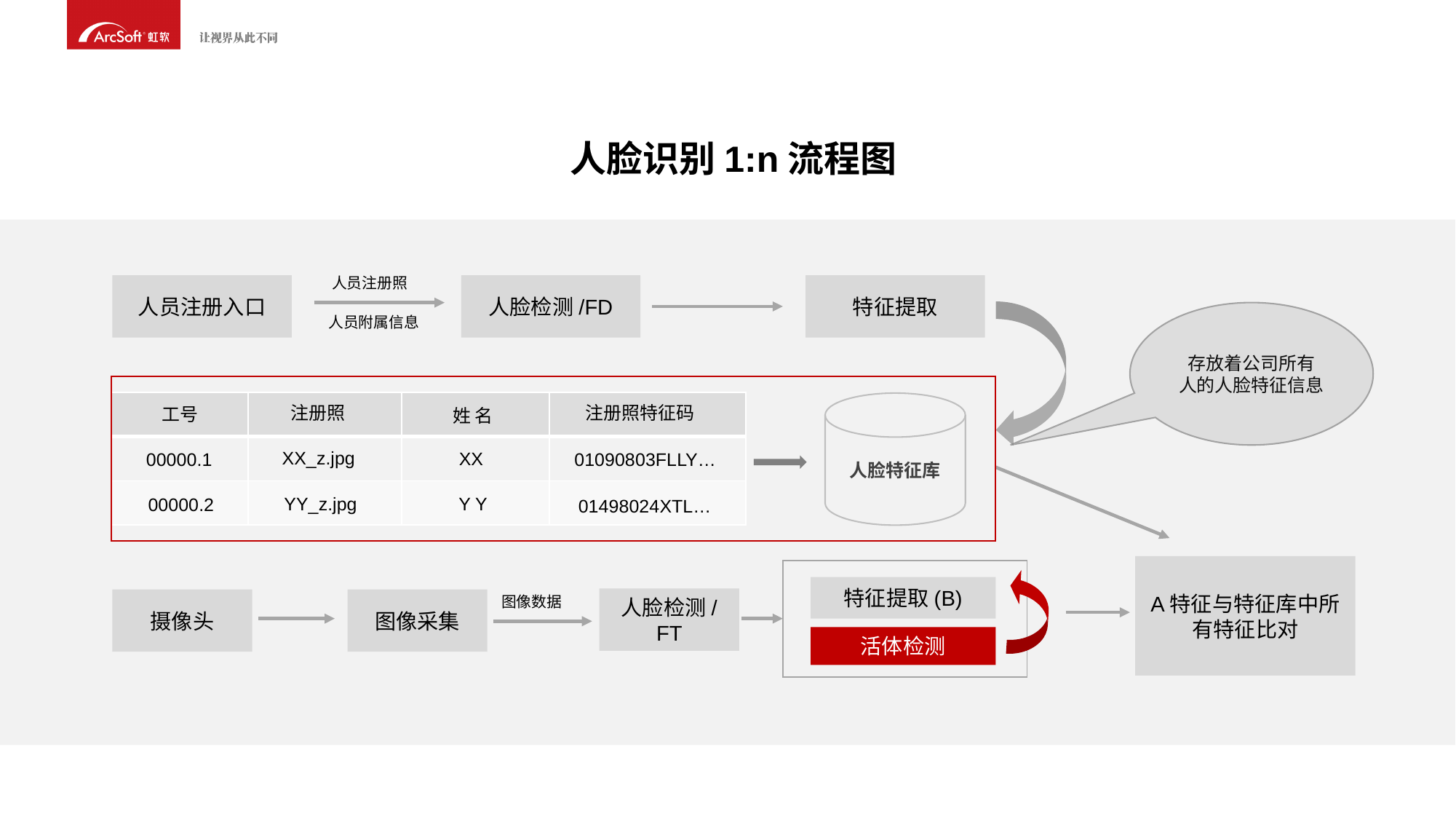

人脸识别1:n流程图

人员注册照
人员注册入口
人脸检测/FD
特征提取

存放着公司所有
人的人脸特征信息
人员附属信息

|  |  |  |  |
| --- | --- | --- | --- |
|  |  |  |  |
|  |  |  |  |
人脸特征库
注册照
注册照特征码
工号
姓 名
XX_z.jpg
XX
00000.1
01090803FLLY…

YY_z.jpg
Y Y
00000.2
01498024XTL…
A特征与特征库中所有特征比对

特征提取(B)
图像数据
人脸检测/FT
摄像头
图像采集
活体检测